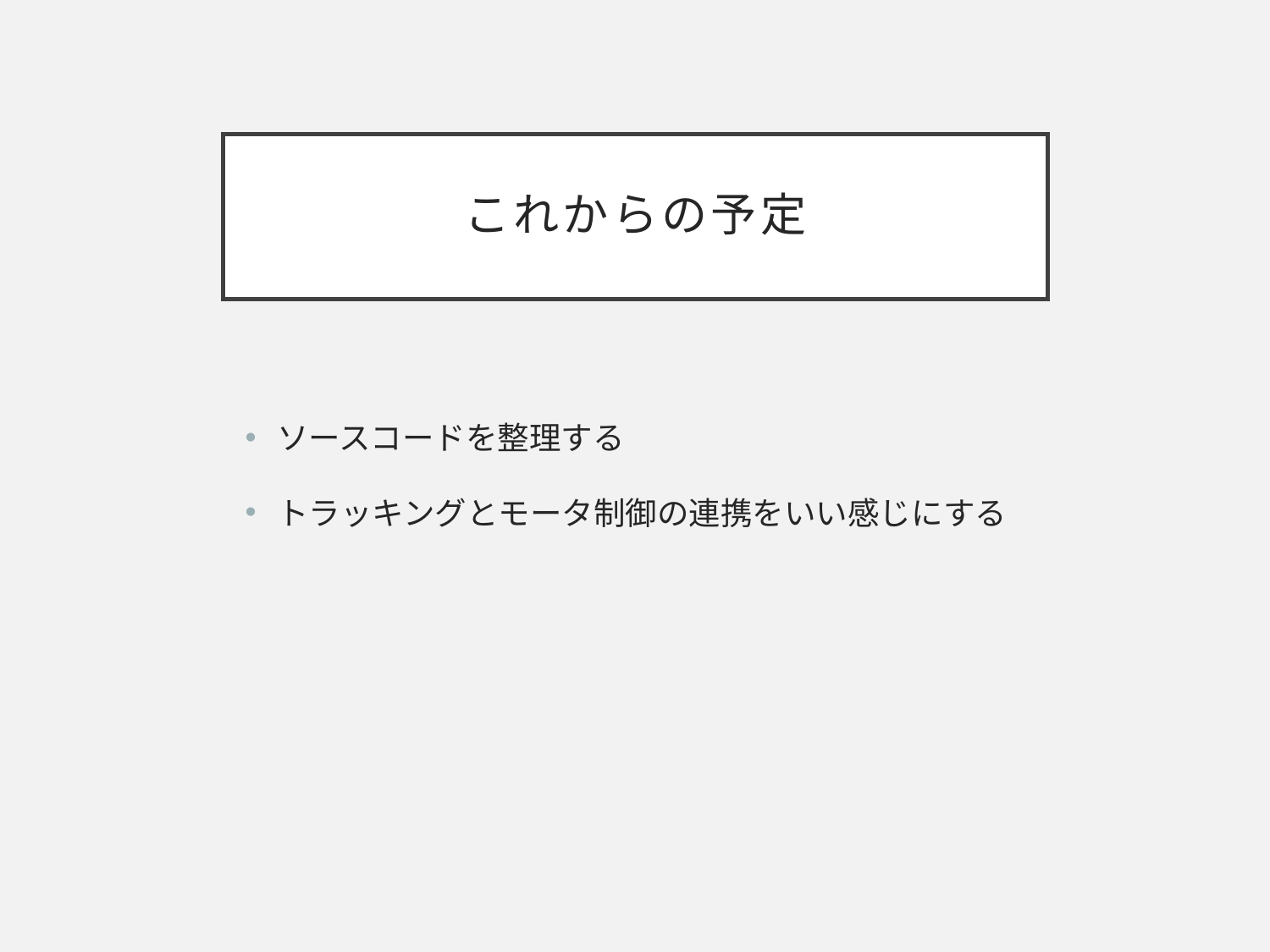

# これからの予定
ソースコードを整理する
トラッキングとモータ制御の連携をいい感じにする